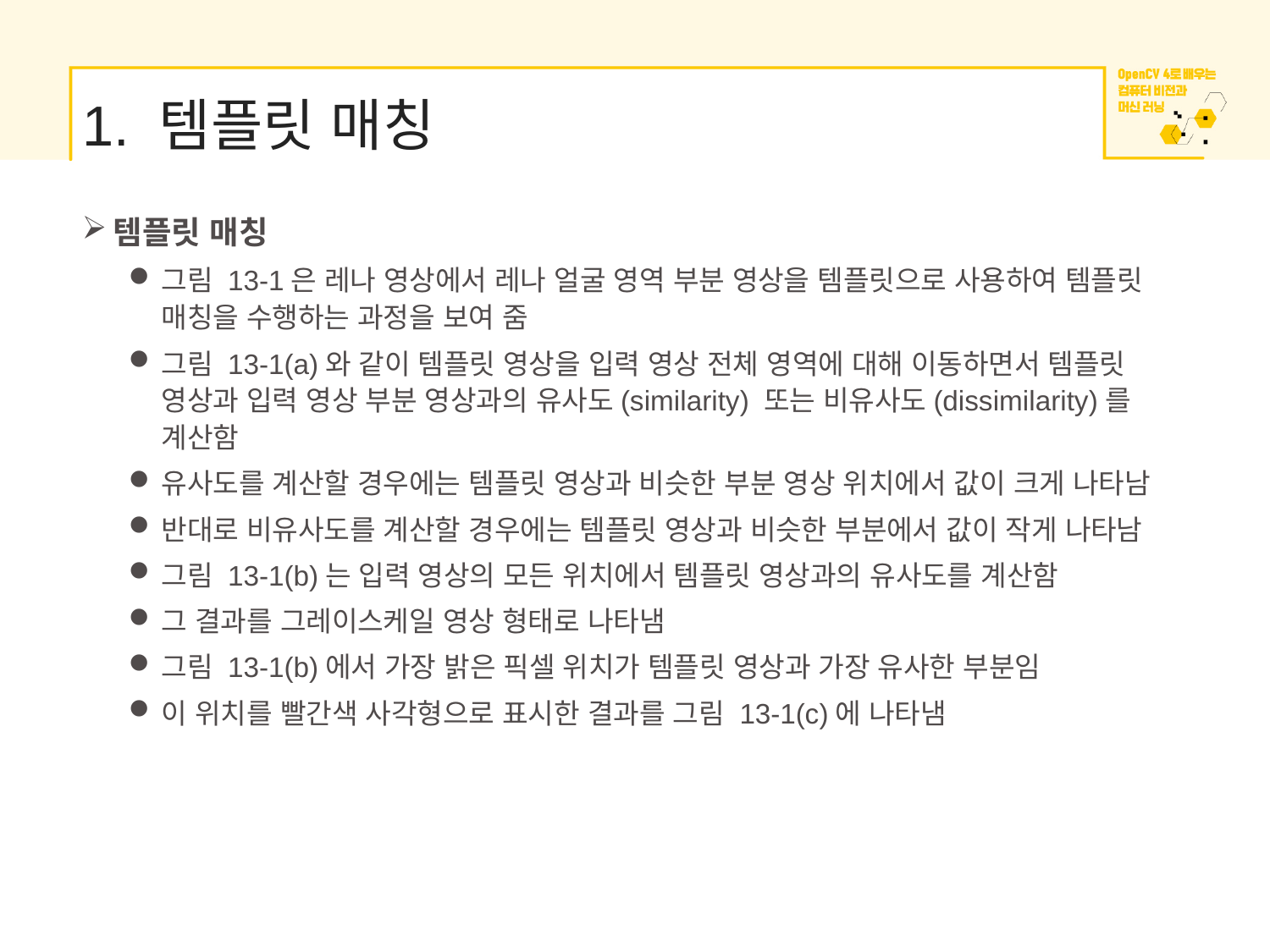

# 1. 템플릿 매칭
템플릿 매칭
그림 13-1은 레나 영상에서 레나 얼굴 영역 부분 영상을 템플릿으로 사용하여 템플릿 매칭을 수행하는 과정을 보여 줌
그림 13-1(a)와 같이 템플릿 영상을 입력 영상 전체 영역에 대해 이동하면서 템플릿 영상과 입력 영상 부분 영상과의 유사도(similarity) 또는 비유사도(dissimilarity)를 계산함
유사도를 계산할 경우에는 템플릿 영상과 비슷한 부분 영상 위치에서 값이 크게 나타남
반대로 비유사도를 계산할 경우에는 템플릿 영상과 비슷한 부분에서 값이 작게 나타남
그림 13-1(b)는 입력 영상의 모든 위치에서 템플릿 영상과의 유사도를 계산함
그 결과를 그레이스케일 영상 형태로 나타냄
그림 13-1(b)에서 가장 밝은 픽셀 위치가 템플릿 영상과 가장 유사한 부분임
이 위치를 빨간색 사각형으로 표시한 결과를 그림 13-1(c)에 나타냄